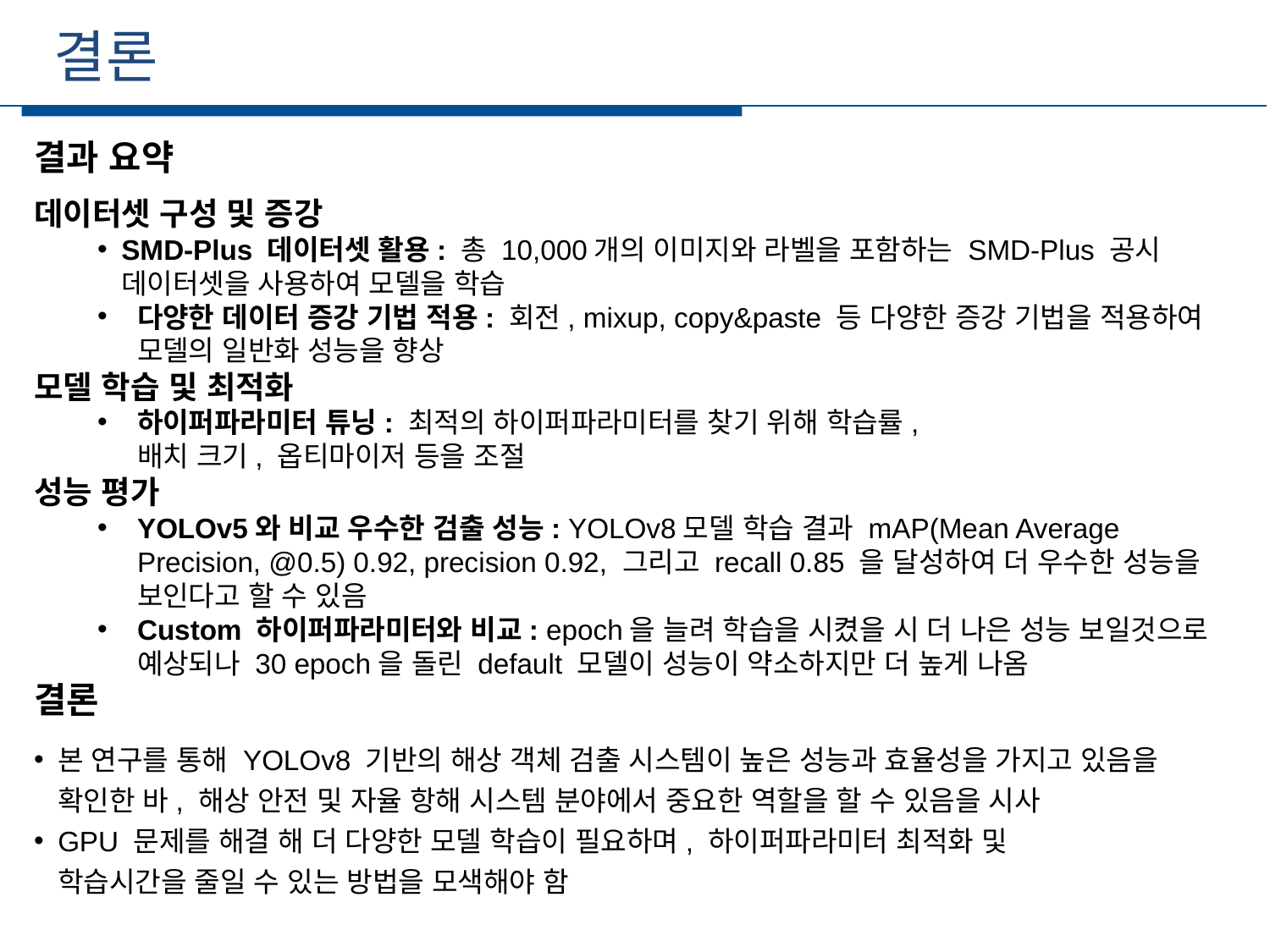

결론
세부일정

결과 요약

데이터셋 구성 및 증강
SMD-Plus 데이터셋 활용: 총 10,000개의 이미지와 라벨을 포함하는 SMD-Plus 공시
데이터셋을 사용하여 모델을 학습
다양한 데이터 증강 기법 적용: 회전, mixup, copy&paste 등 다양한 증강 기법을 적용하여 모델의 일반화 성능을 향상
모델 학습 및 최적화
하이퍼파라미터 튜닝: 최적의 하이퍼파라미터를 찾기 위해 학습률,
배치 크기, 옵티마이저 등을 조절
성능 평가
YOLOv5와 비교 우수한 검출 성능: YOLOv8모델 학습 결과 mAP(Mean Average Precision, @0.5) 0.92, precision 0.92, 그리고 recall 0.85 을 달성하여 더 우수한 성능을 보인다고 할 수 있음
Custom 하이퍼파라미터와 비교: epoch을 늘려 학습을 시켰을 시 더 나은 성능 보일것으로 예상되나 30 epoch을 돌린 default 모델이 성능이 약소하지만 더 높게 나옴
결론

본 연구를 통해 YOLOv8 기반의 해상 객체 검출 시스템이 높은 성능과 효율성을 가지고 있음을 확인한 바, 해상 안전 및 자율 항해 시스템 분야에서 중요한 역할을 할 수 있음을 시사
GPU 문제를 해결 해 더 다양한 모델 학습이 필요하며, 하이퍼파라미터 최적화 및
학습시간을 줄일 수 있는 방법을 모색해야 함